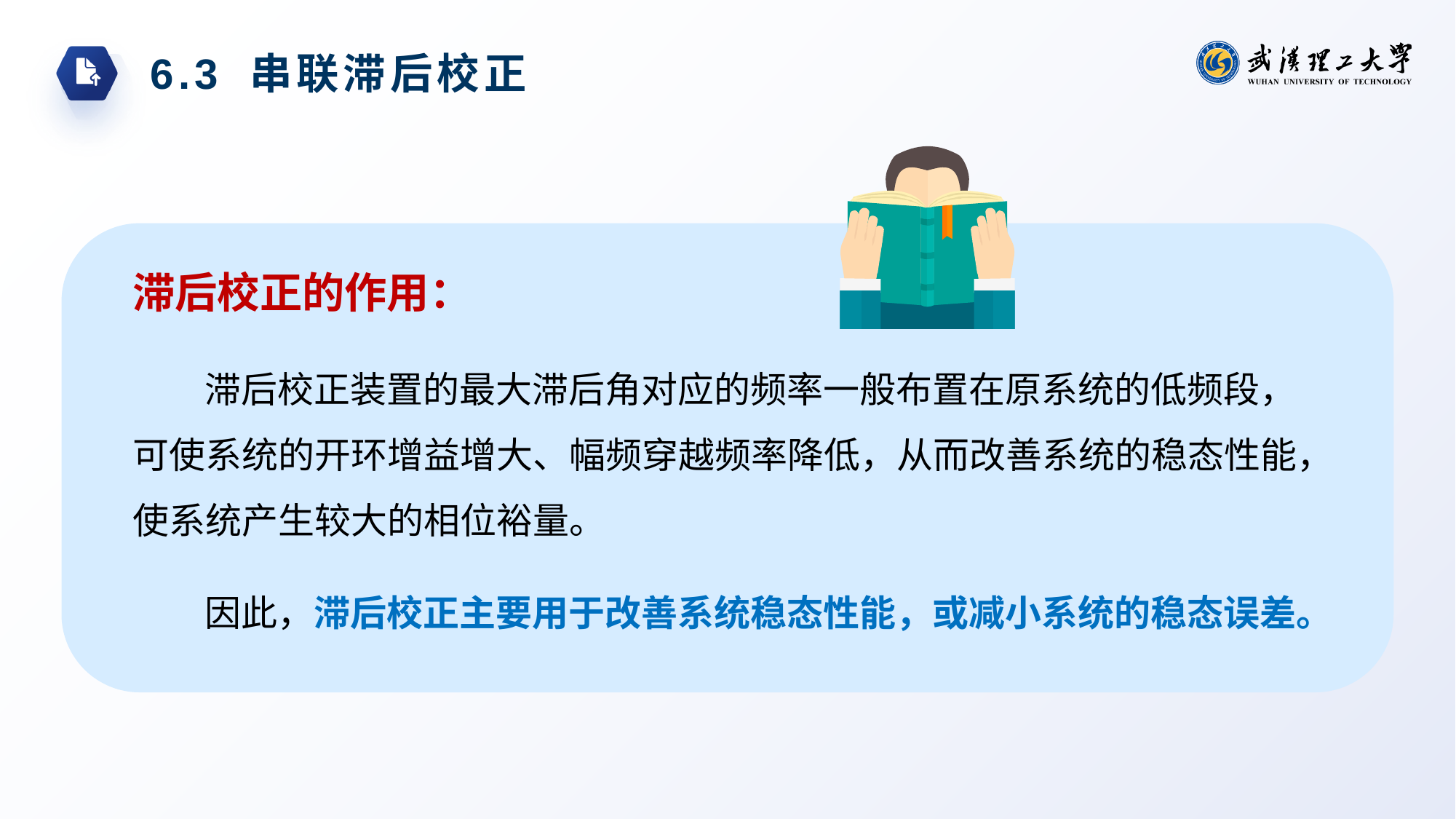

6.3 串联滞后校正

滞后校正的作用：
滞后校正装置的最大滞后角对应的频率一般布置在原系统的低频段，可使系统的开环增益增大、幅频穿越频率降低，从而改善系统的稳态性能，使系统产生较大的相位裕量。
因此，滞后校正主要用于改善系统稳态性能，或减小系统的稳态误差。